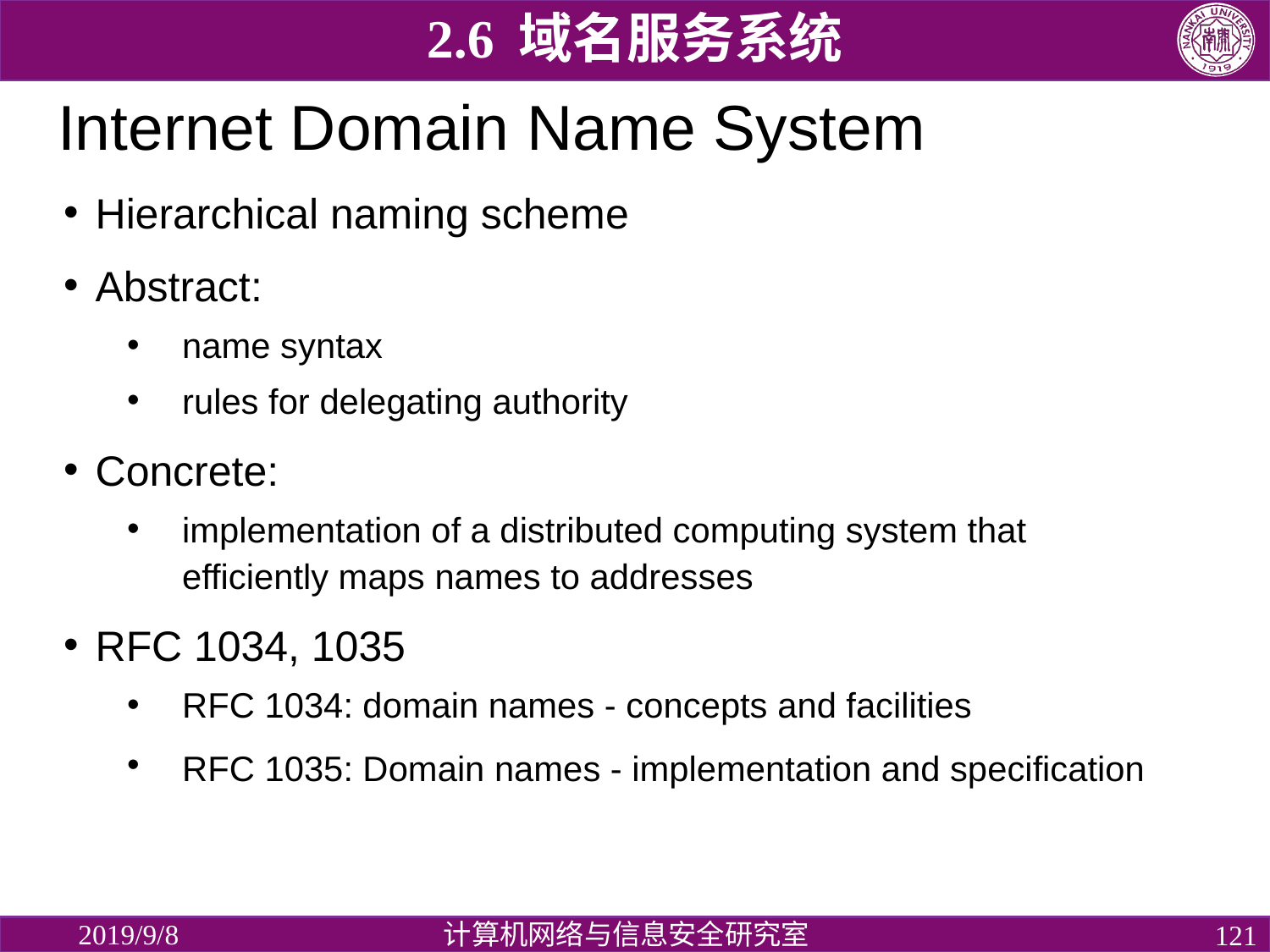

2.6 域名服务系统
# Internet Domain Name System
Hierarchical naming scheme
Abstract:
name syntax
rules for delegating authority
Concrete:
implementation of a distributed computing system that efficiently maps names to addresses
RFC 1034, 1035
RFC 1034: domain names - concepts and facilities
RFC 1035: Domain names - implementation and specification